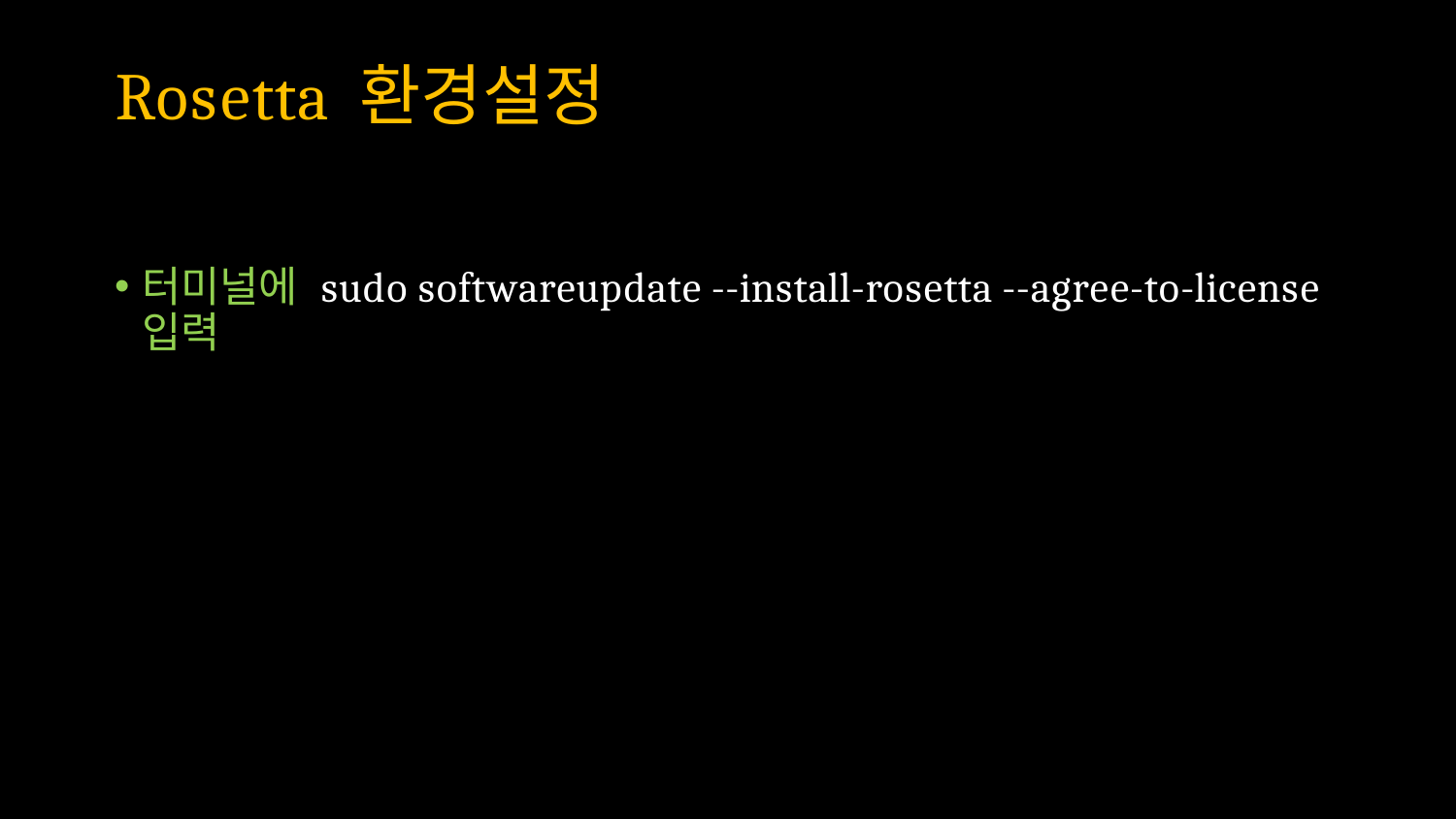

# Rosetta 환경설정

터미널에 sudo softwareupdate --install-rosetta --agree-to-license 입력